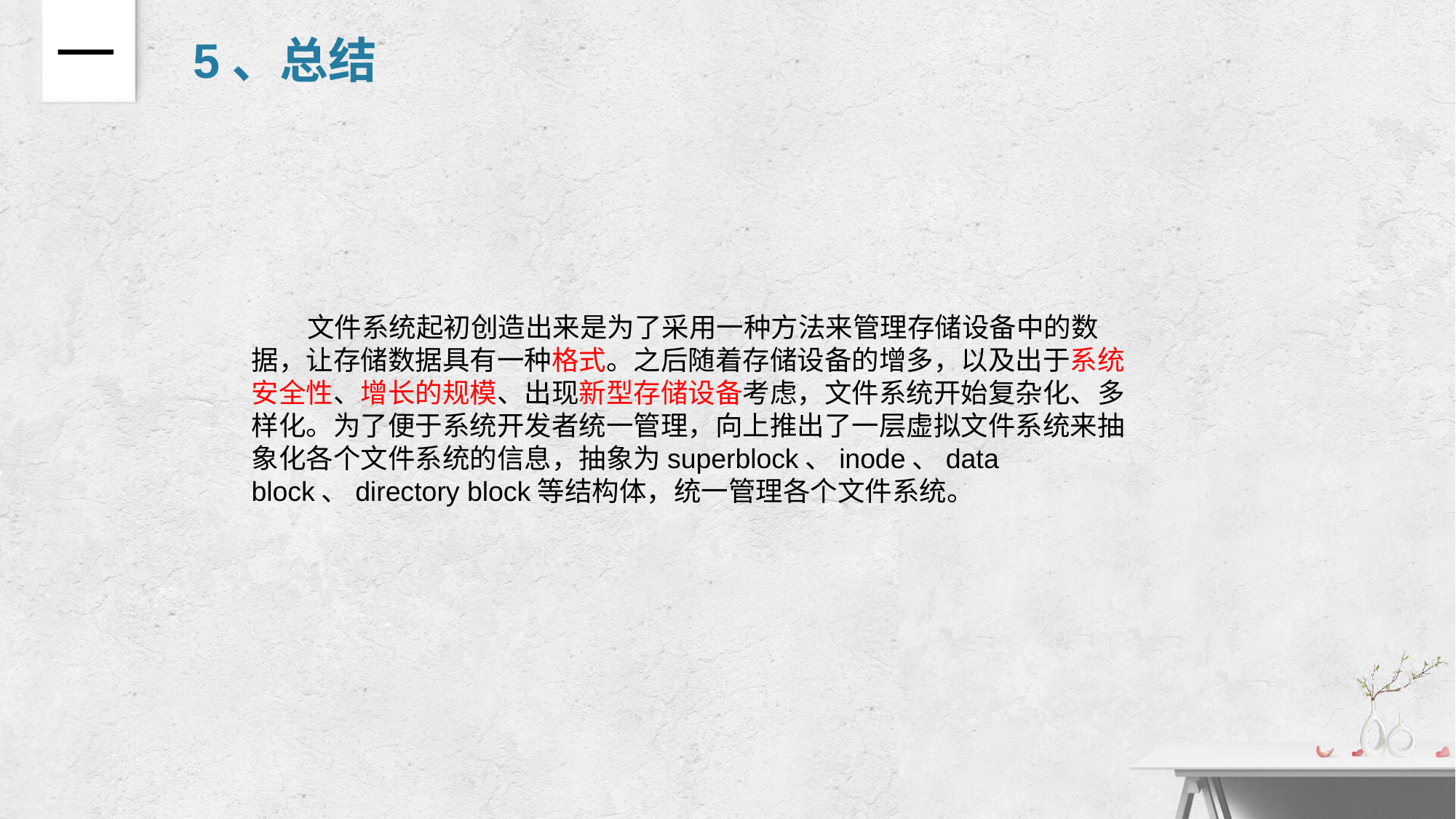

一
5、总结
        文件系统起初创造出来是为了采用一种方法来管理存储设备中的数据，让存储数据具有一种格式。之后随着存储设备的增多，以及出于系统安全性、增长的规模、出现新型存储设备考虑，文件系统开始复杂化、多样化。为了便于系统开发者统一管理，向上推出了一层虚拟文件系统来抽象化各个文件系统的信息，抽象为superblock、inode、data block、directory block等结构体，统一管理各个文件系统。